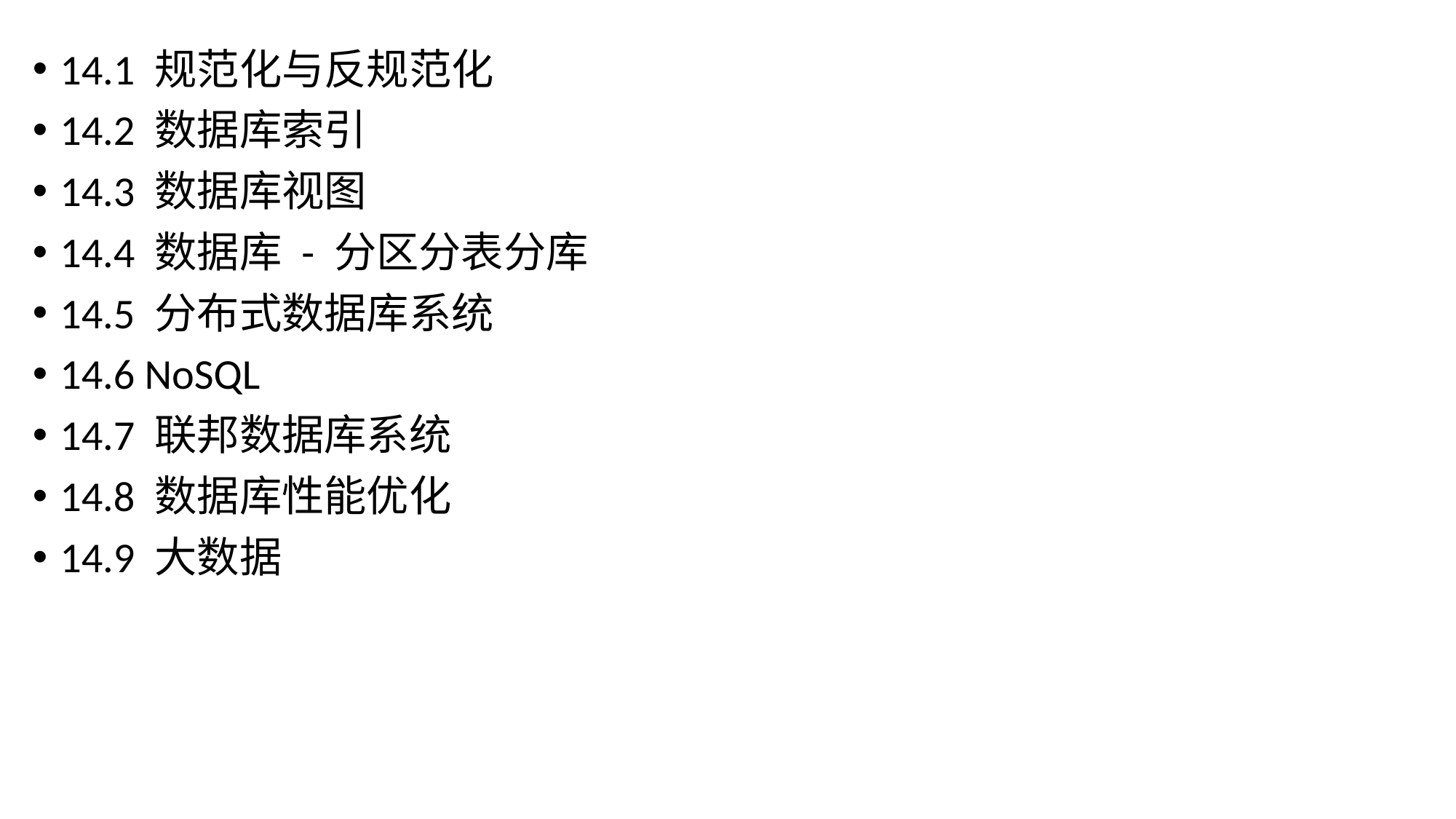

14.1 规范化与反规范化
14.2 数据库索引
14.3 数据库视图
14.4 数据库 - 分区分表分库
14.5 分布式数据库系统
14.6 NoSQL
14.7 联邦数据库系统
14.8 数据库性能优化
14.9 大数据